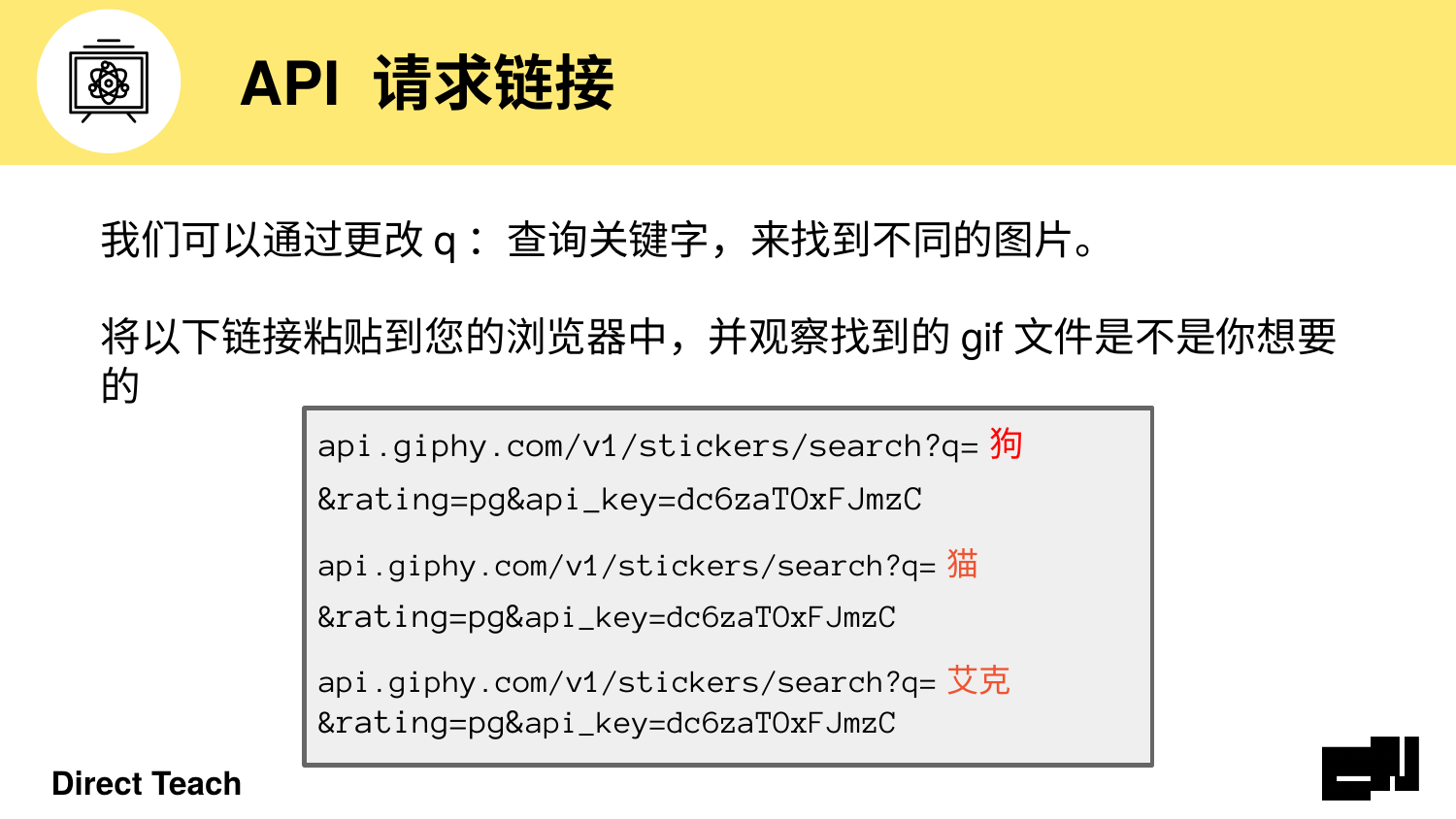

# API 请求链接
我们可以通过更改q：查询关键字，来找到不同的图片。

将以下链接粘贴到您的浏览器中，并观察找到的gif文件是不是你想要的
api.giphy.com/v1/stickers/search?q=狗&rating=pg&api_key=dc6zaTOxFJmzC

api.giphy.com/v1/stickers/search?q=猫&rating=pg&api_key=dc6zaTOxFJmzC

api.giphy.com/v1/stickers/search?q=艾克&rating=pg&api_key=dc6zaTOxFJmzC